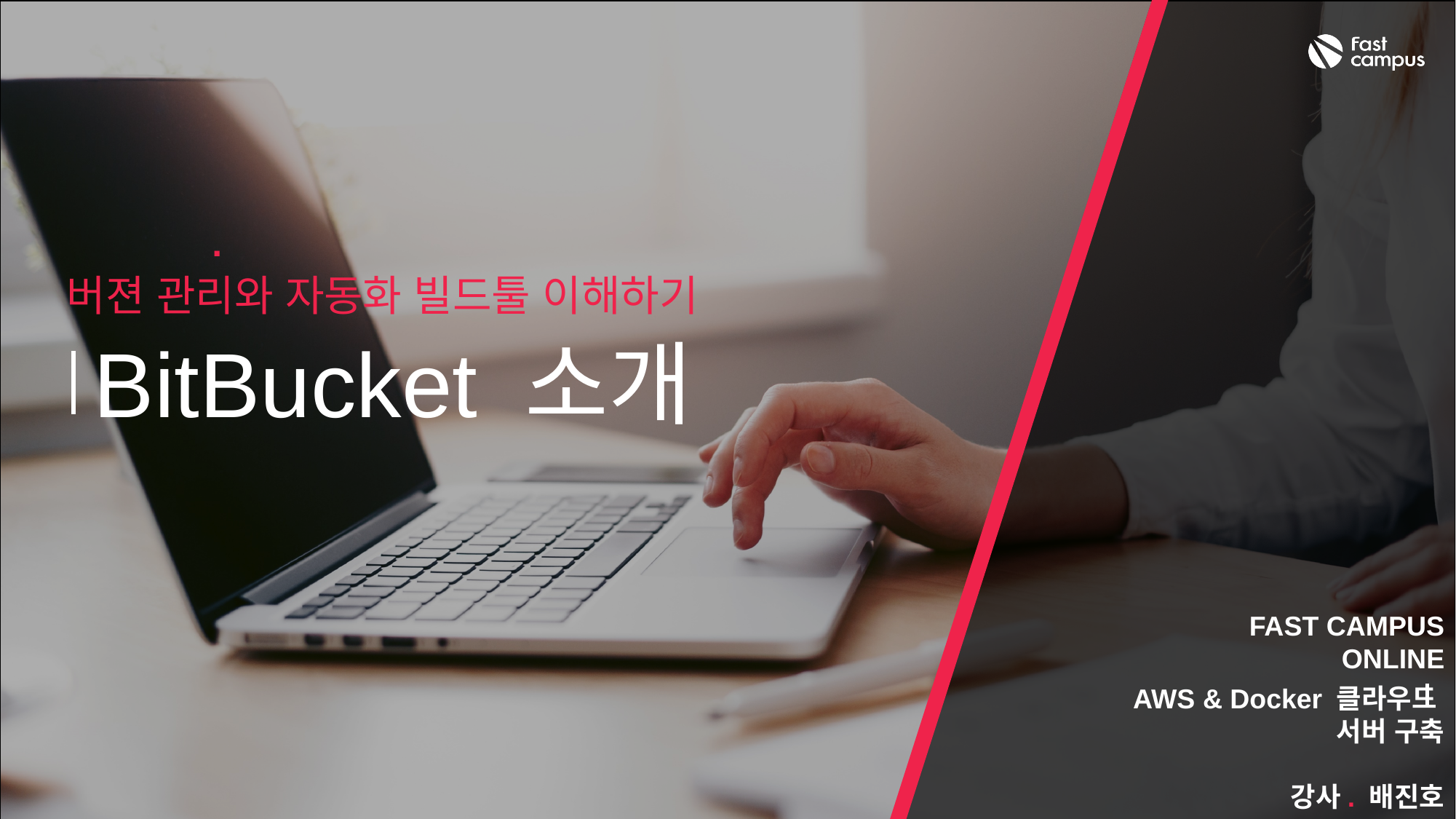

03

버젼 관리와 자동화 빌드툴 이해하기
BitBucket 소개